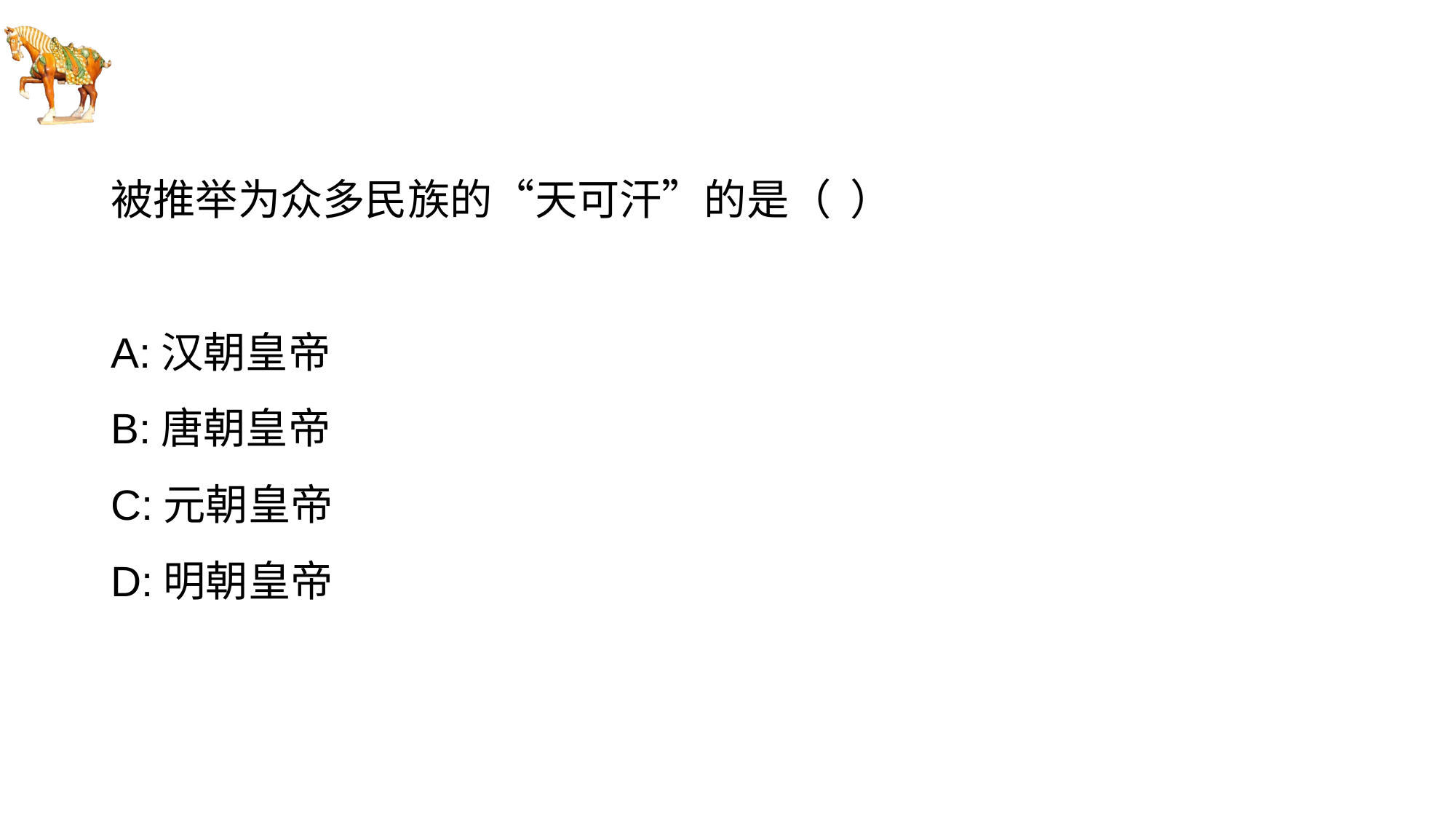

#
被推举为众多民族的“天可汗”的是（  ）

A:汉朝皇帝
B:唐朝皇帝
C:元朝皇帝
D:明朝皇帝

60